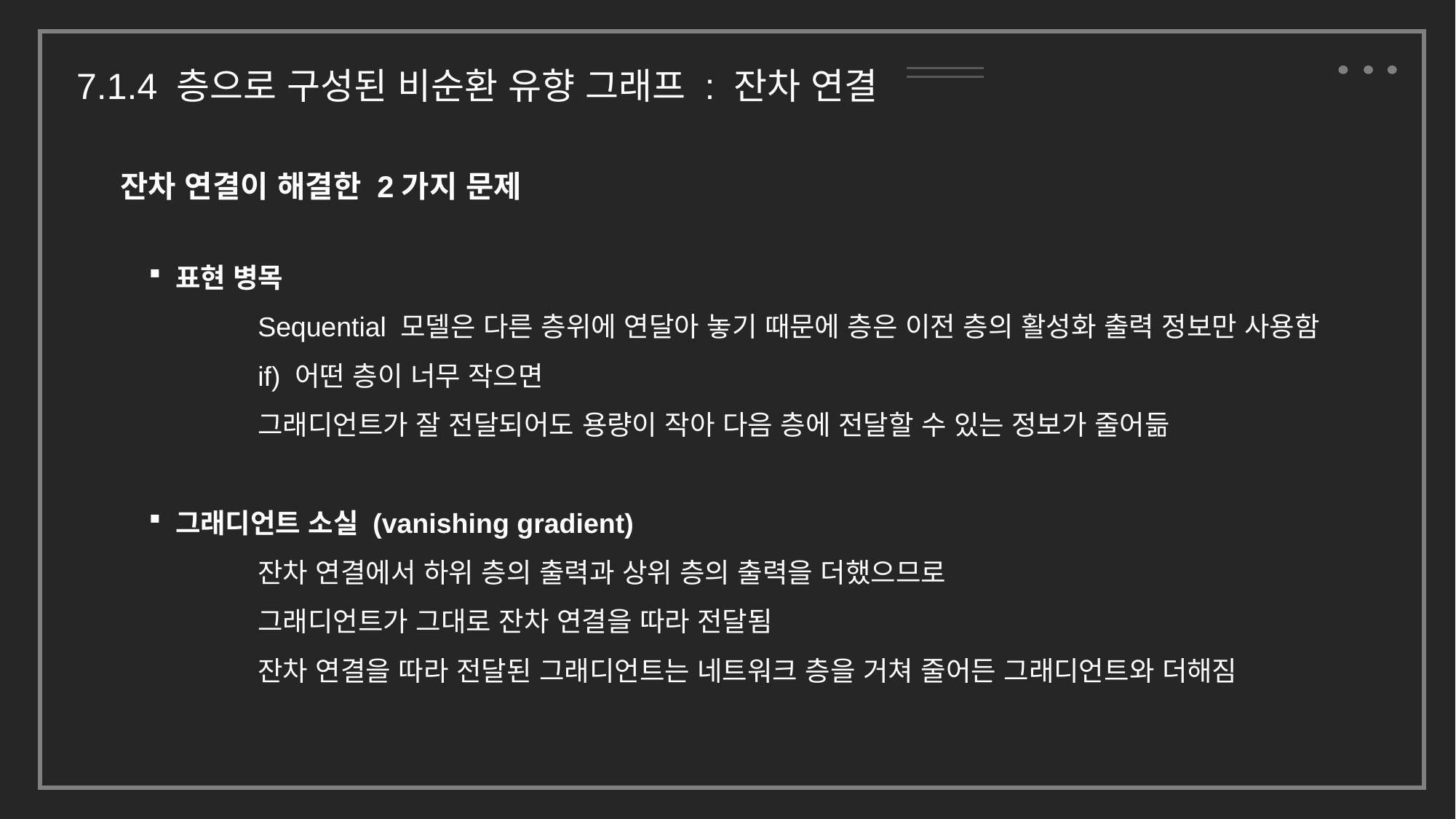

7.1.4 층으로 구성된 비순환 유향 그래프 : 잔차 연결

잔차 연결이 해결한 2가지 문제
 표현 병목
	Sequential 모델은 다른 층위에 연달아 놓기 때문에 층은 이전 층의 활성화 출력 정보만 사용함
	if) 어떤 층이 너무 작으면
	그래디언트가 잘 전달되어도 용량이 작아 다음 층에 전달할 수 있는 정보가 줄어듦

 그래디언트 소실 (vanishing gradient)
	잔차 연결에서 하위 층의 출력과 상위 층의 출력을 더했으므로
	그래디언트가 그대로 잔차 연결을 따라 전달됨
	잔차 연결을 따라 전달된 그래디언트는 네트워크 층을 거쳐 줄어든 그래디언트와 더해짐